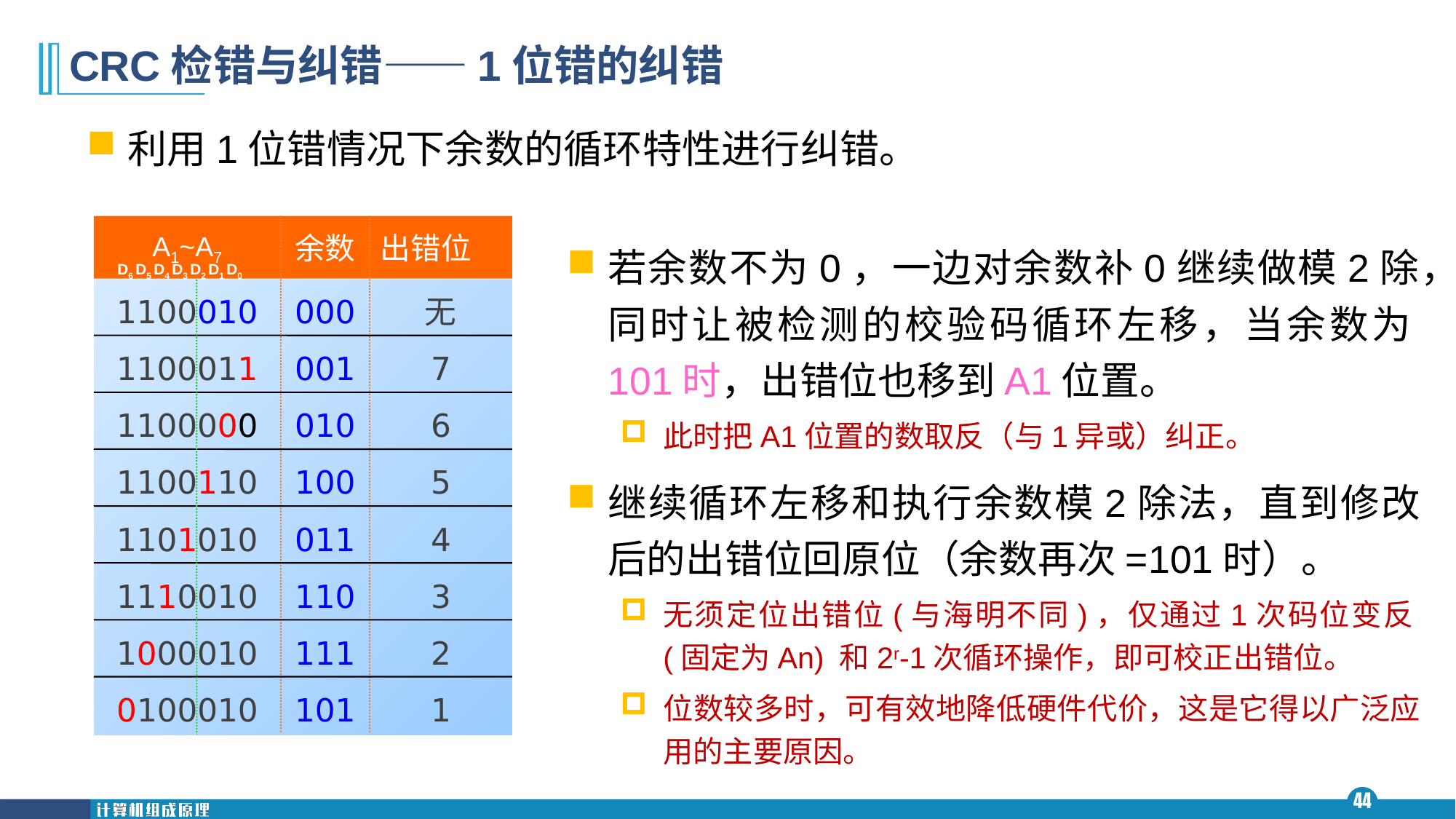

# CRC检错与纠错——1位错的纠错
利用1位错情况下余数的循环特性进行纠错。
A1~A7
余数

出错位

若余数不为0，一边对余数补0继续做模2除，同时让被检测的校验码循环左移，当余数为101时，出错位也移到A1位置。
此时把A1位置的数取反（与1异或）纠正。
继续循环左移和执行余数模2除法，直到修改后的出错位回原位（余数再次=101时）。
无须定位出错位(与海明不同)，仅通过1次码位变反(固定为An) 和2r-1次循环操作，即可校正出错位。
位数较多时，可有效地降低硬件代价，这是它得以广泛应用的主要原因。

D6 D5 D4 D3 D2 D1 D0
1100010
000
无

1100011

001
7
1100000

010
6
1100110

100
5
1101010

011
4
1110010

110
3
1000010

111
2
0100010

101
1